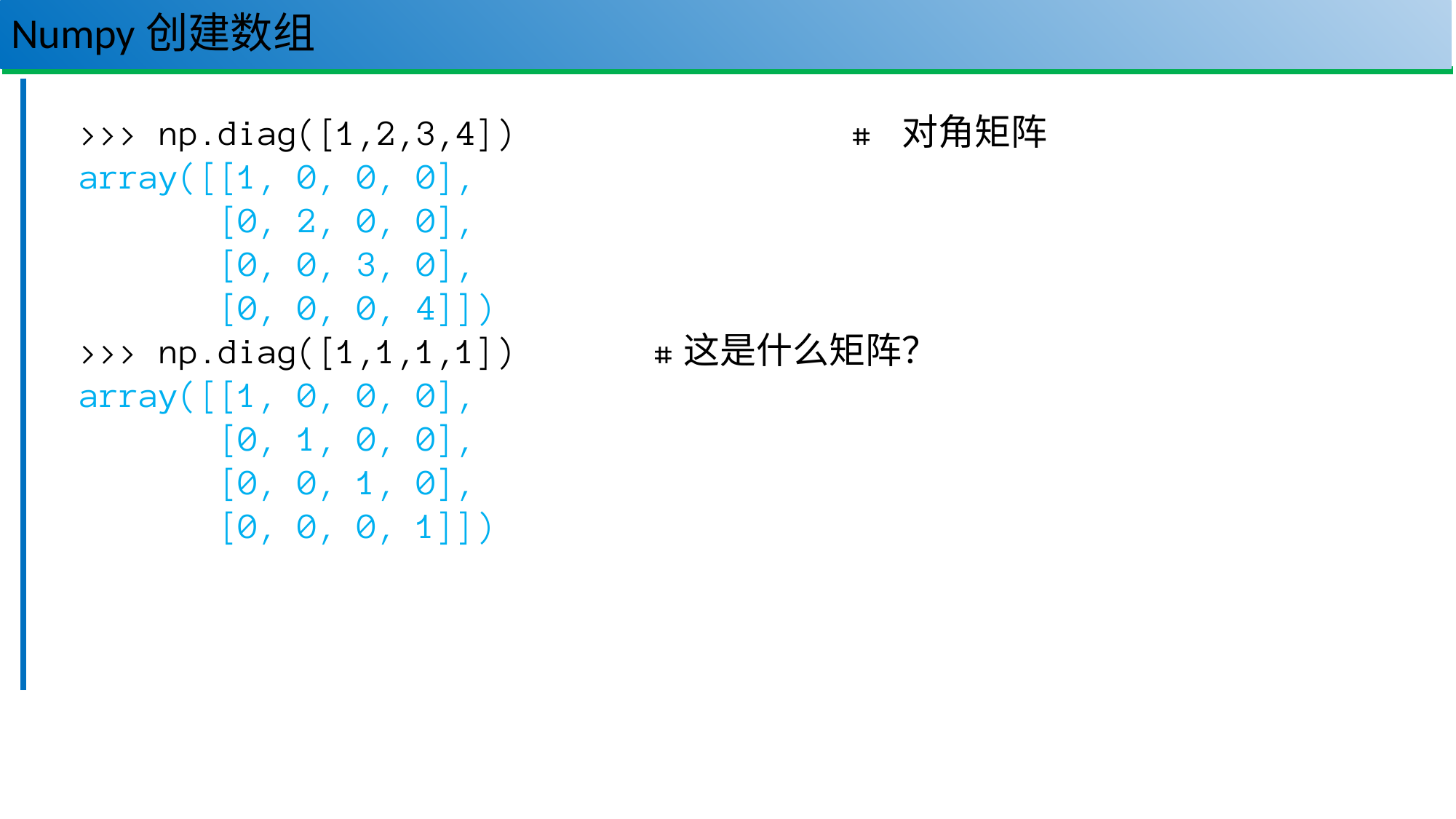

# Numpy创建数组
40
>>> np.diag([1,2,3,4])                 # 对角矩阵
array([[1, 0, 0, 0],
       [0, 2, 0, 0],
       [0, 0, 3, 0],
       [0, 0, 0, 4]])
>>> np.diag([1,1,1,1])       #这是什么矩阵？
array([[1, 0, 0, 0],
       [0, 1, 0, 0],
       [0, 0, 1, 0],
       [0, 0, 0, 1]])